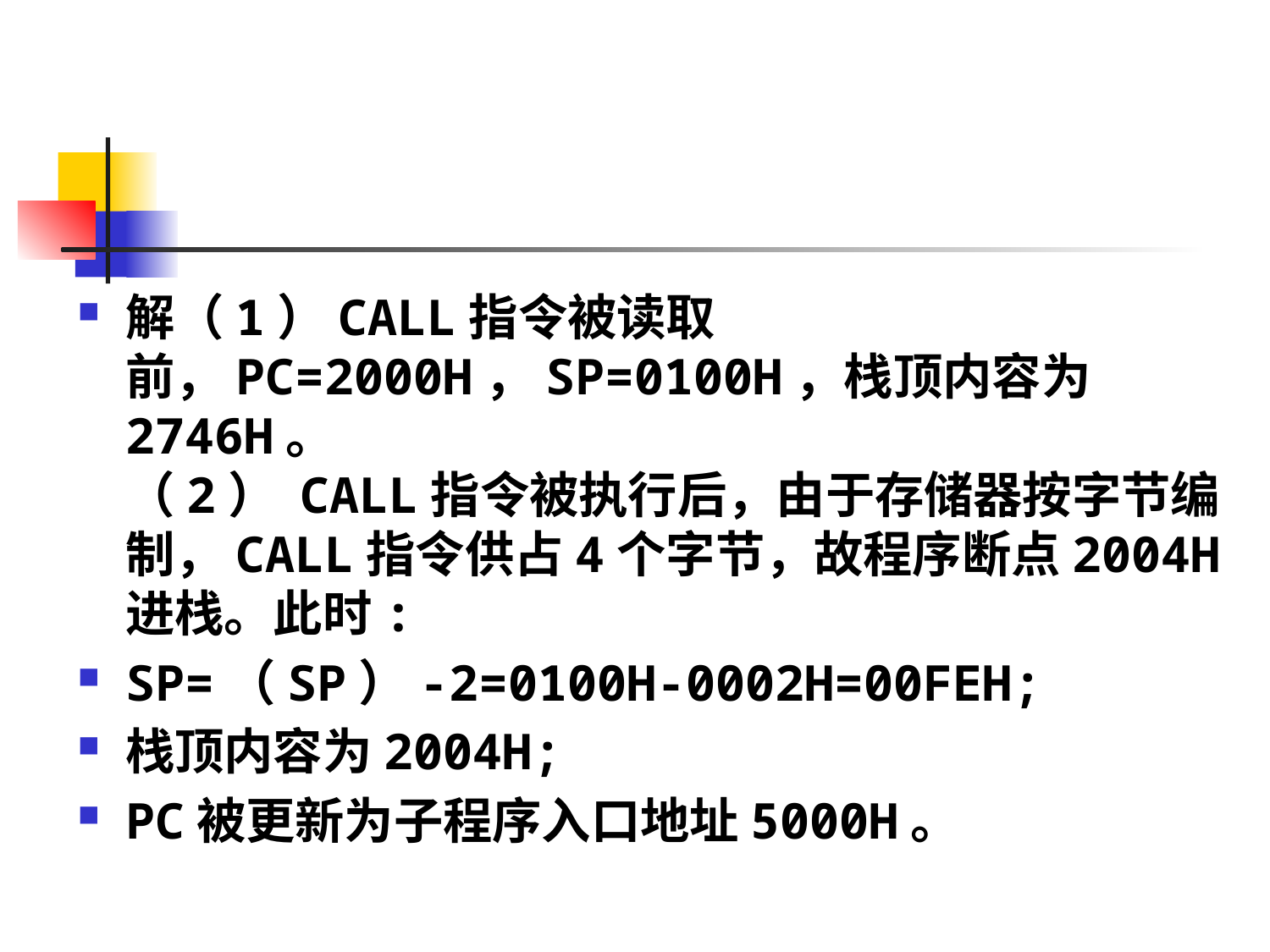

#
解（1）CALL指令被读取前，PC=2000H，SP=0100H，栈顶内容为2746H。
（2） CALL指令被执行后，由于存储器按字节编制，CALL指令供占4个字节，故程序断点2004H进栈。此时:
SP=（SP）-2=0100H-0002H=00FEH;
栈顶内容为2004H;
PC被更新为子程序入口地址5000H。